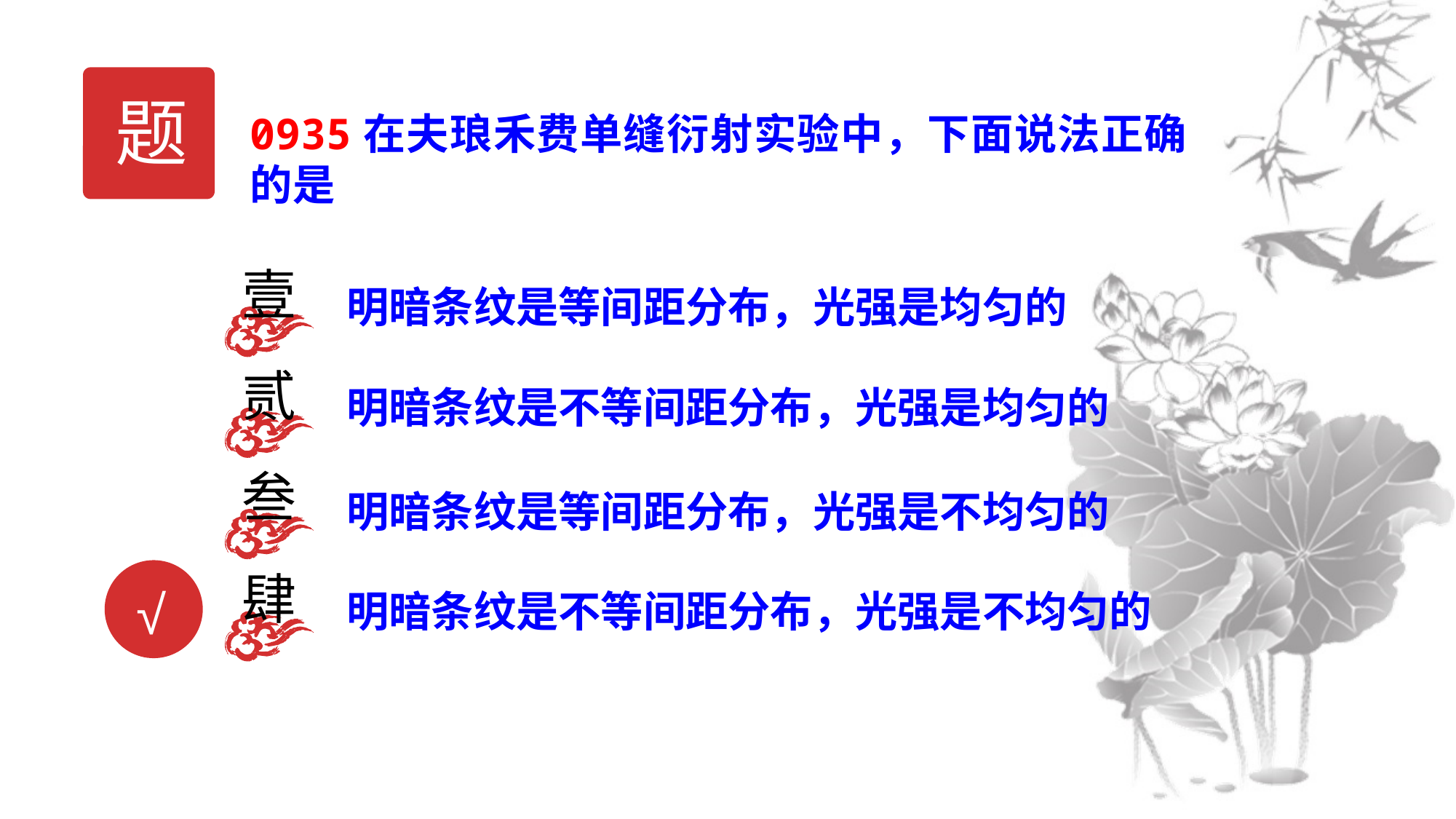

题
0935在夫琅禾费单缝衍射实验中，下面说法正确的是
壹

明暗条纹是等间距分布，光强是均匀的
贰

明暗条纹是不等间距分布，光强是均匀的
叁

明暗条纹是等间距分布，光强是不均匀的
肆

明暗条纹是不等间距分布，光强是不均匀的

√